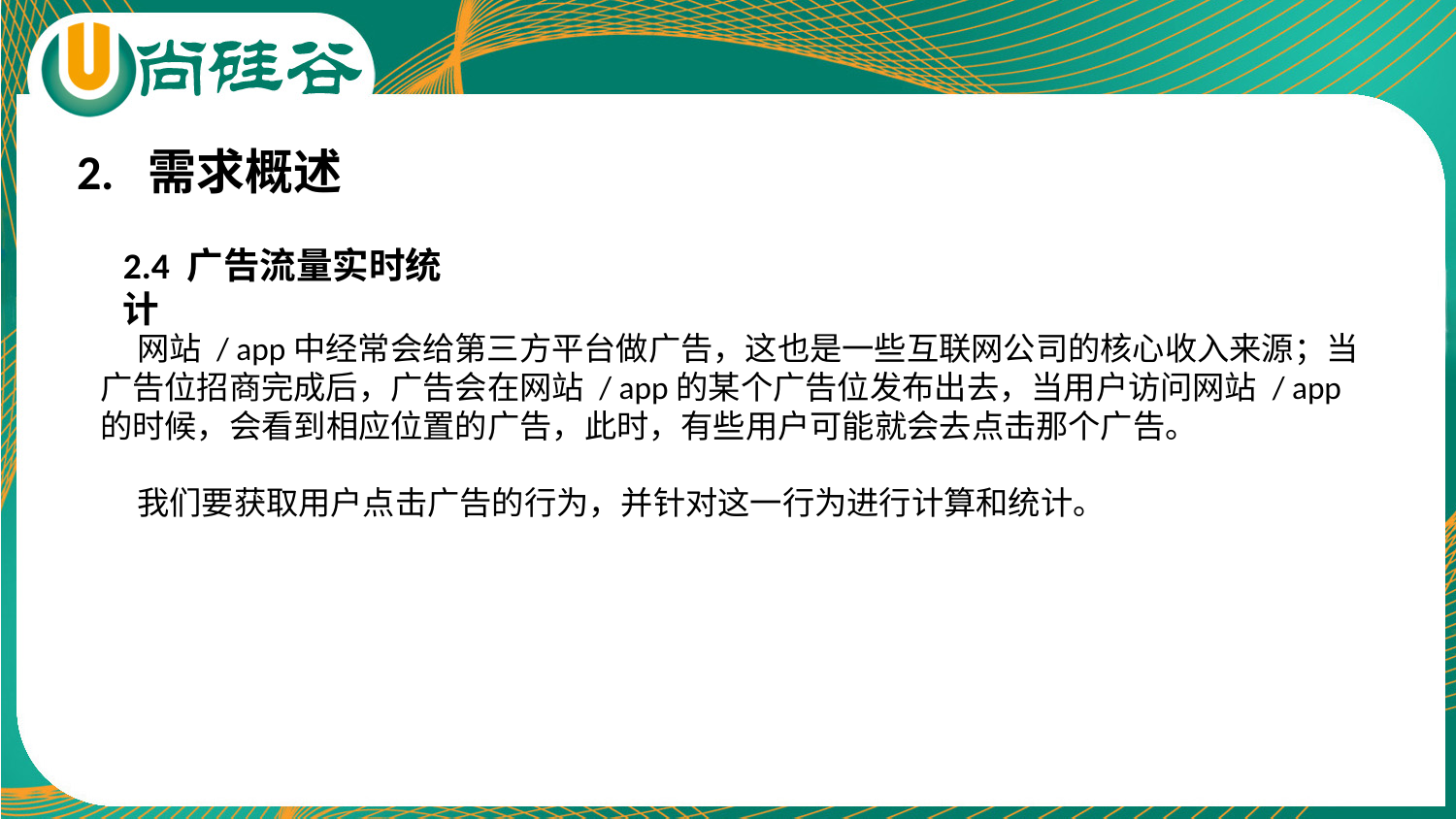

2.  需求概述
2.4 广告流量实时统计
    网站 / app中经常会给第三方平台做广告，这也是一些互联网公司的核心收入来源；当广告位招商完成后，广告会在网站 / app的某个广告位发布出去，当用户访问网站 / app的时候，会看到相应位置的广告，此时，有些用户可能就会去点击那个广告。

    我们要获取用户点击广告的行为，并针对这一行为进行计算和统计。